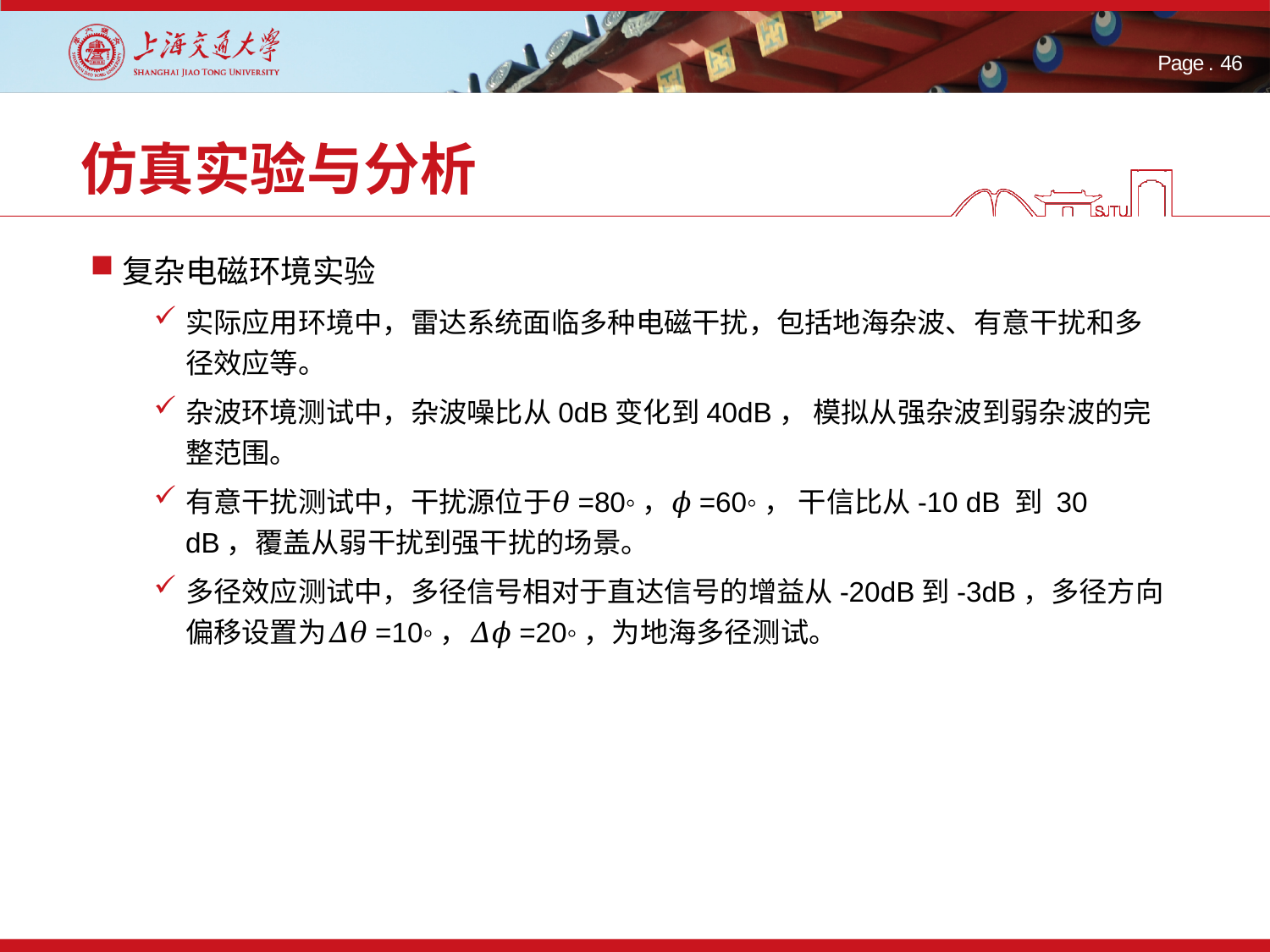

# 仿真实验与分析
复杂电磁环境实验
实际应用环境中，雷达系统面临多种电磁干扰，包括地海杂波、有意干扰和多径效应等。
杂波环境测试中，杂波噪比从0dB变化到40dB， 模拟从强杂波到弱杂波的完整范围。
有意干扰测试中，干扰源位于𝜃=80◦，𝜙=60◦， 干信比从-10 dB 到 30 dB，覆盖从弱干扰到强干扰的场景。
多径效应测试中，多径信号相对于直达信号的增益从-20dB到-3dB，多径方向偏移设置为𝛥𝜃=10◦，𝛥𝜙=20◦，为地海多径测试。